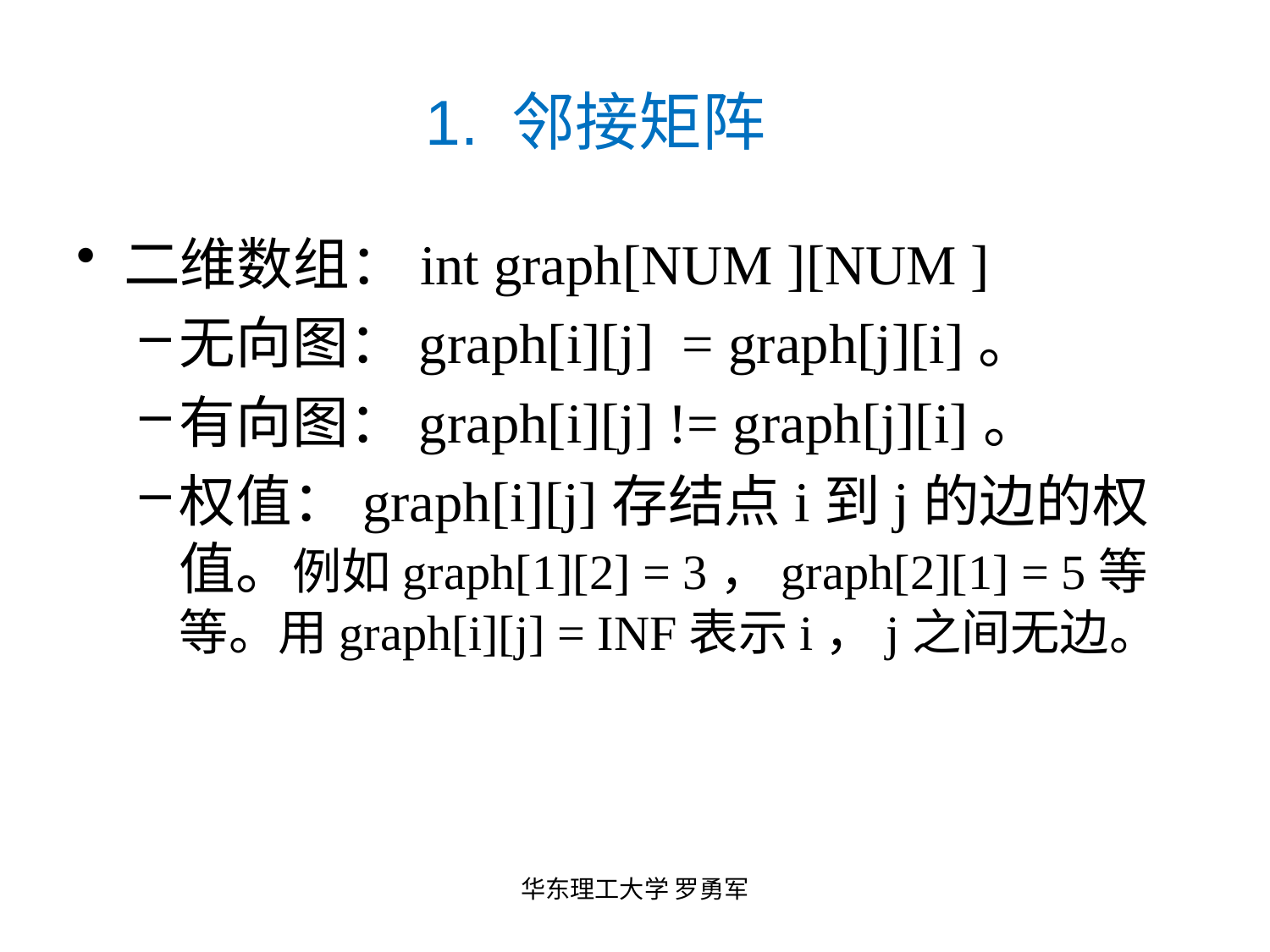

# 1. 邻接矩阵
二维数组：int graph[NUM ][NUM ]
无向图：graph[i][j]  = graph[j][i]。
有向图：graph[i][j] != graph[j][i]。
权值：graph[i][j]存结点i到j的边的权值。例如graph[1][2] = 3，graph[2][1] = 5等等。用graph[i][j] = INF表示i，j之间无边。

华东理工大学 罗勇军